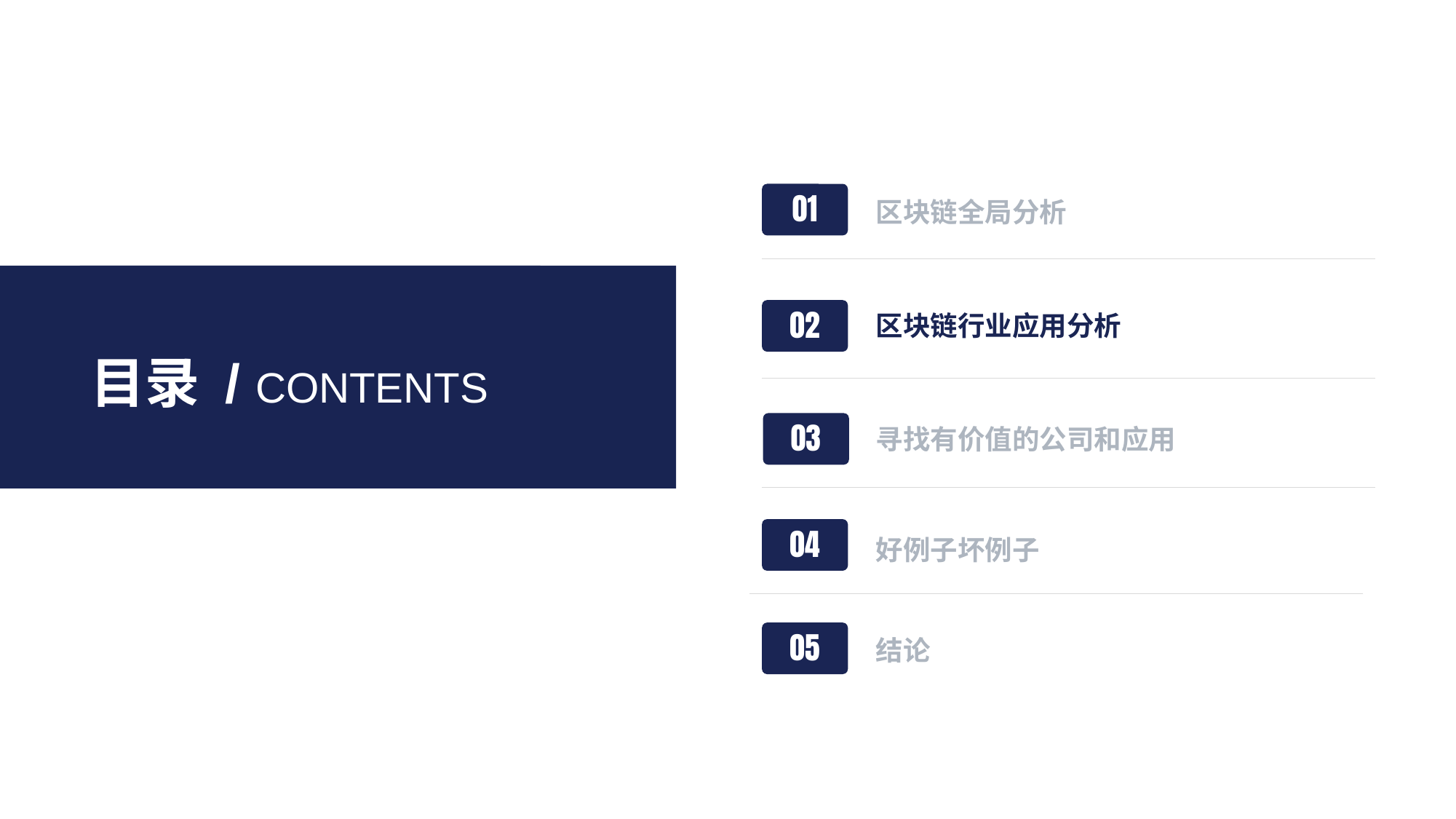

01
区块链全局分析

目录 / CONTENTS
02
03
04
区块链行业应用分析
寻找有价值的公司和应用
好例子坏例子
05
结论